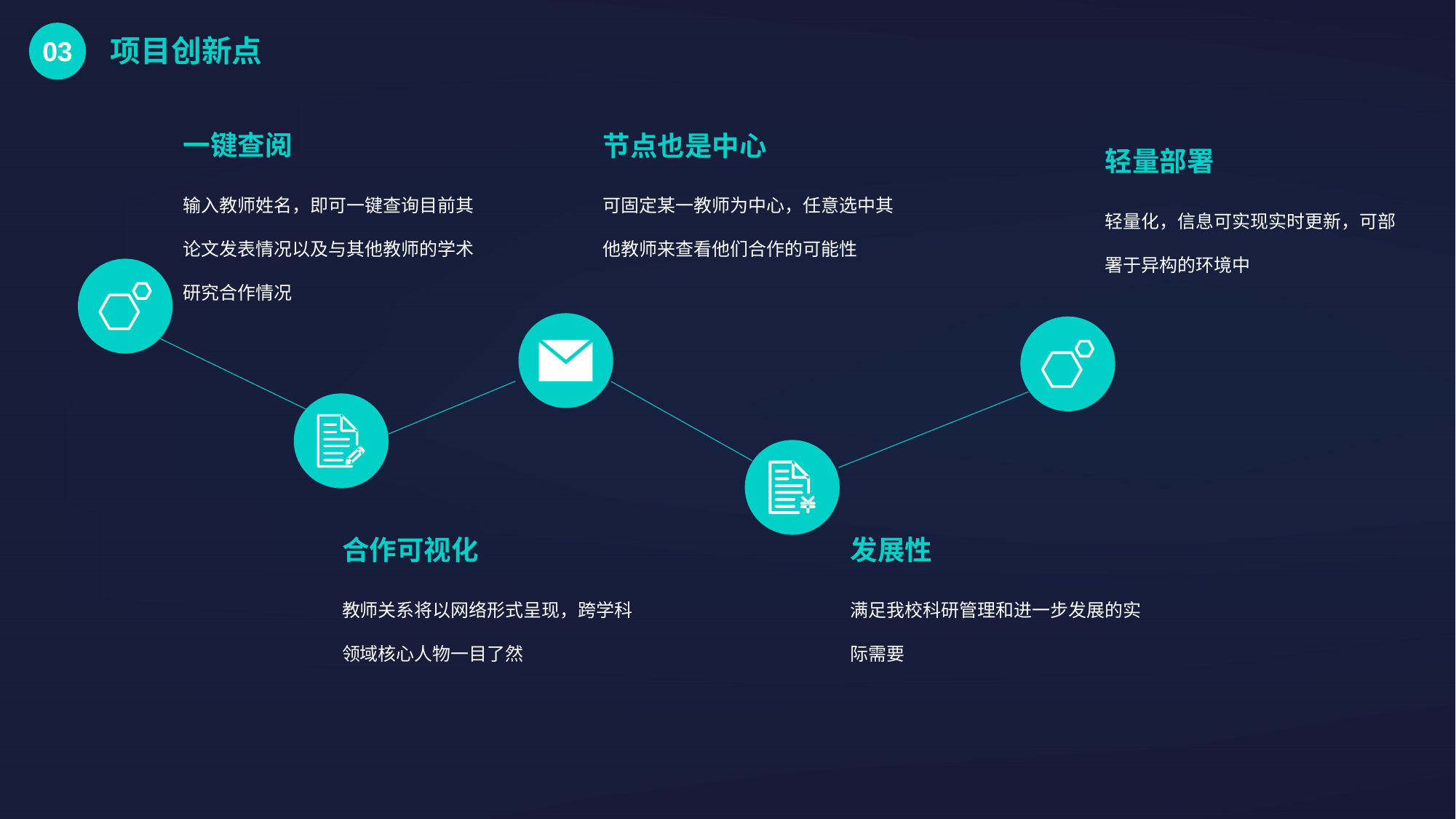

项目创新点
03
一键查阅
输入教师姓名，即可一键查询目前其论文发表情况以及与其他教师的学术研究合作情况
节点也是中心
可固定某一教师为中心，任意选中其他教师来查看他们合作的可能性
轻量部署
轻量化，信息可实现实时更新，可部署于异构的环境中

合作可视化
教师关系将以网络形式呈现，跨学科领域核心人物一目了然
发展性
满足我校科研管理和进一步发展的实际需要